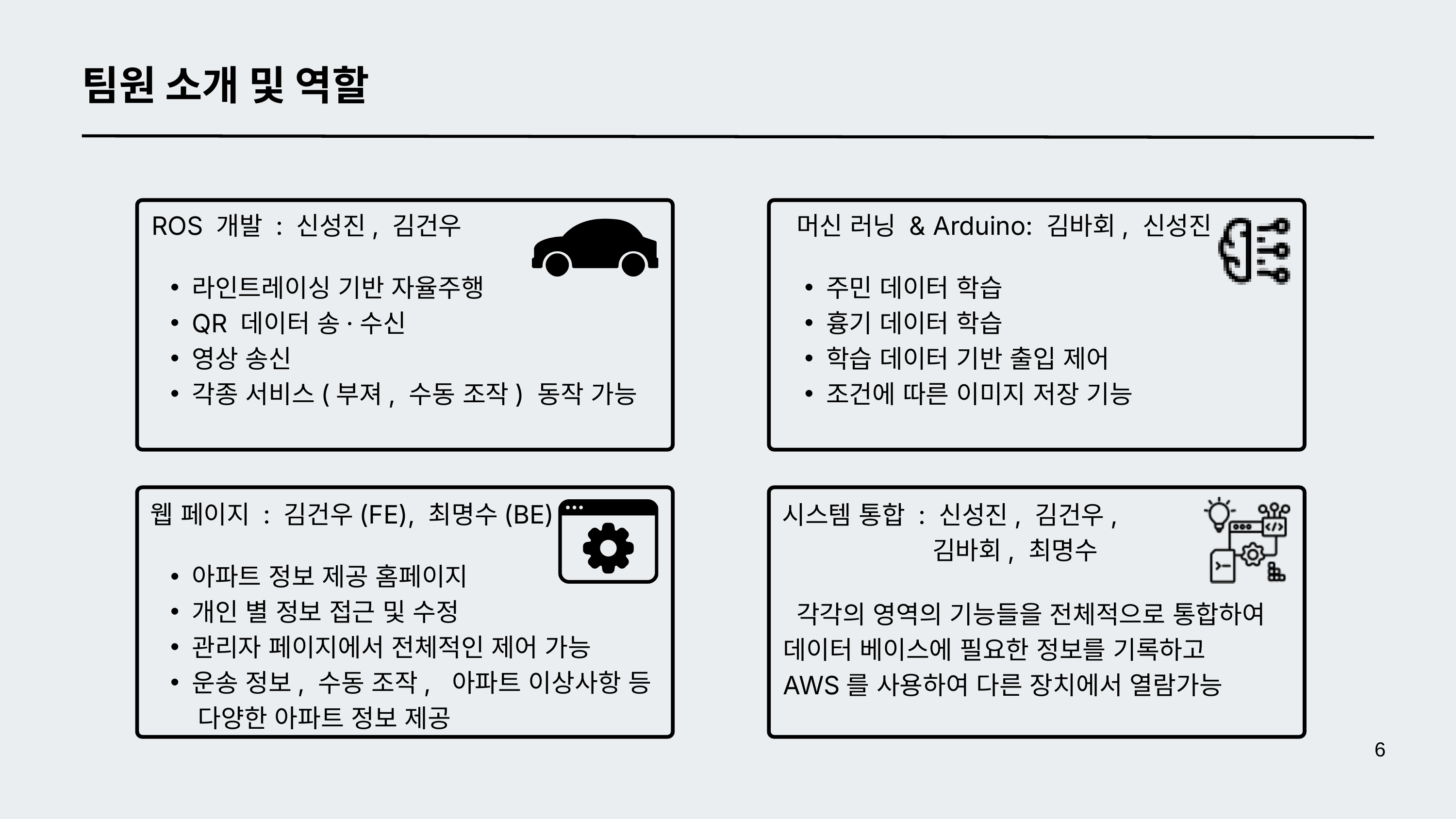

팀원 소개 및 역할

  ROS 개발 : 신성진, 김건우
 머신 러닝 & Arduino: 김바회, 신성진

라인트레이싱 기반 자율주행
QR 데이터 송·수신
영상 송신
각종 서비스(부져, 수동 조작) 동작 가능
주민 데이터 학습
흉기 데이터 학습
학습 데이터 기반 출입 제어
조건에 따른 이미지 저장 기능

 웹 페이지 : 김건우(FE), 최명수(BE)
 시스템 통합 : 신성진, 김건우,
                      김바회, 최명수

아파트 정보 제공 홈페이지
개인 별 정보 접근 및 수정
관리자 페이지에서 전체적인 제어 가능
운송 정보, 수동 조작,  아파트 이상사항 등
      다양한 아파트 정보 제공
 각각의 영역의 기능들을 전체적으로 통합하여
데이터 베이스에 필요한 정보를 기록하고
AWS를 사용하여 다른 장치에서 열람가능
6